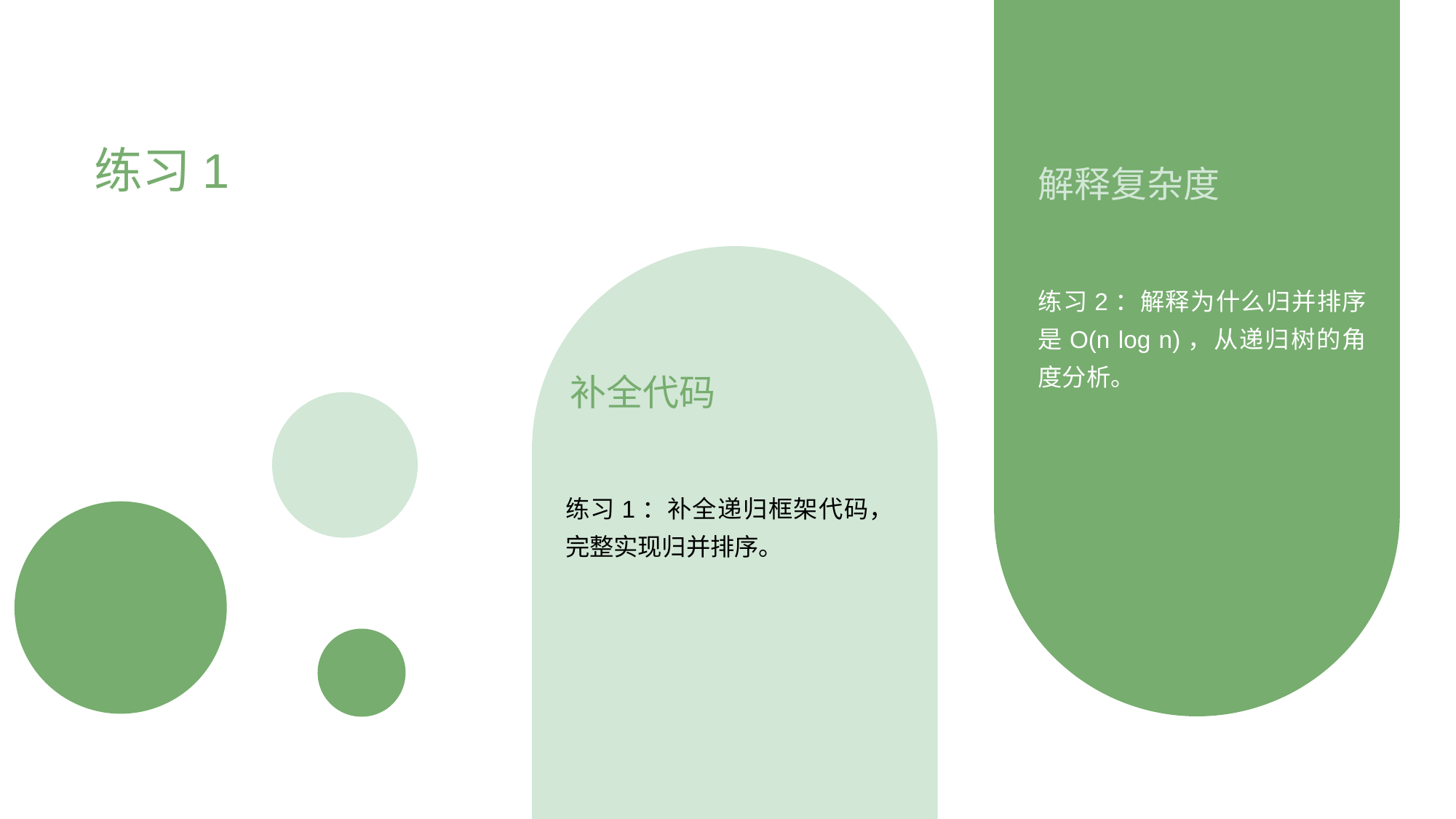

练习1
解释复杂度

练习2：解释为什么归并排序是O(n log n)，从递归树的角度分析。
补全代码

练习1：补全递归框架代码，完整实现归并排序。